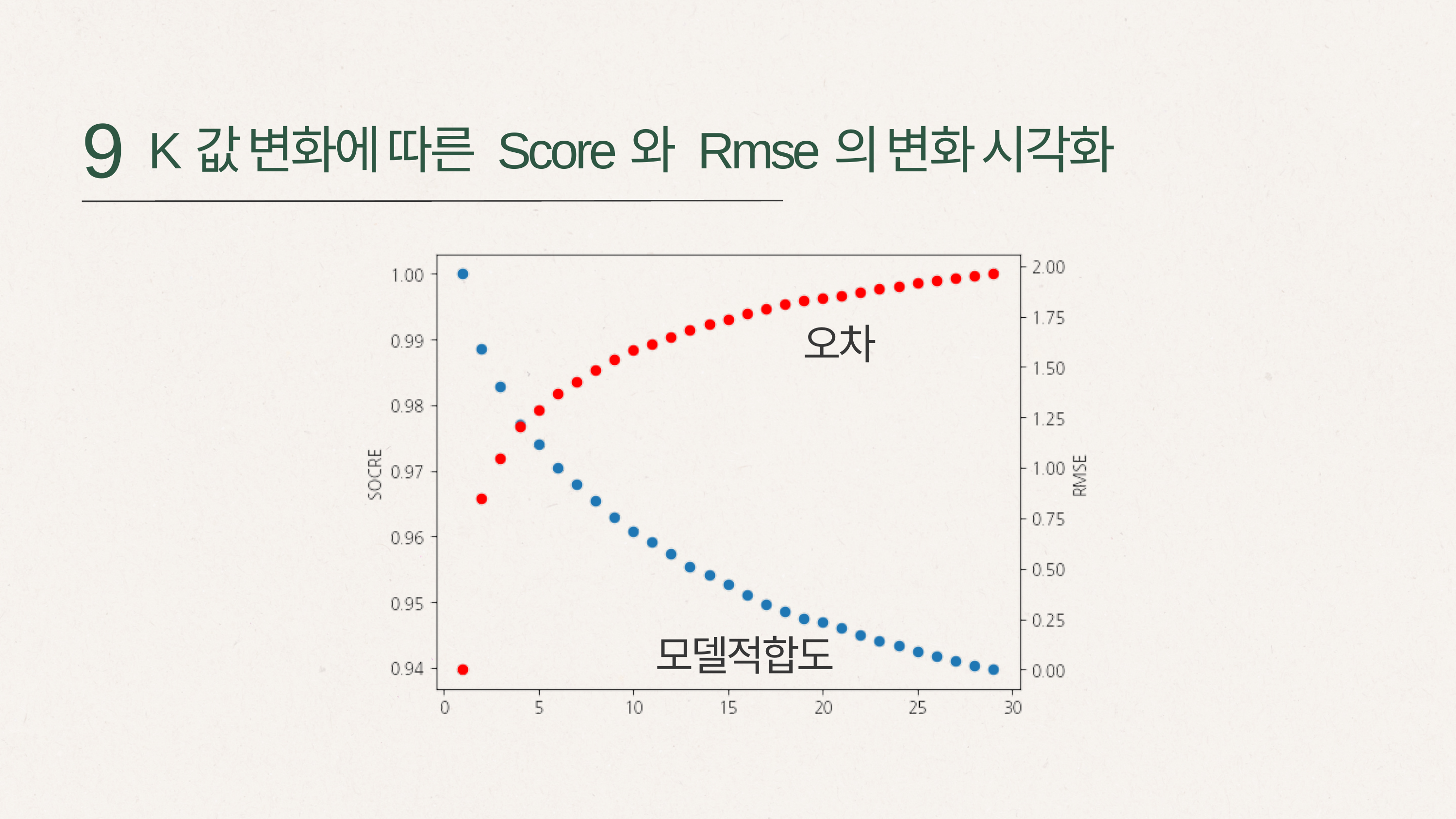

9
K값 변화에 따른 Score와 Rmse의 변화 시각화

오차
모델적합도